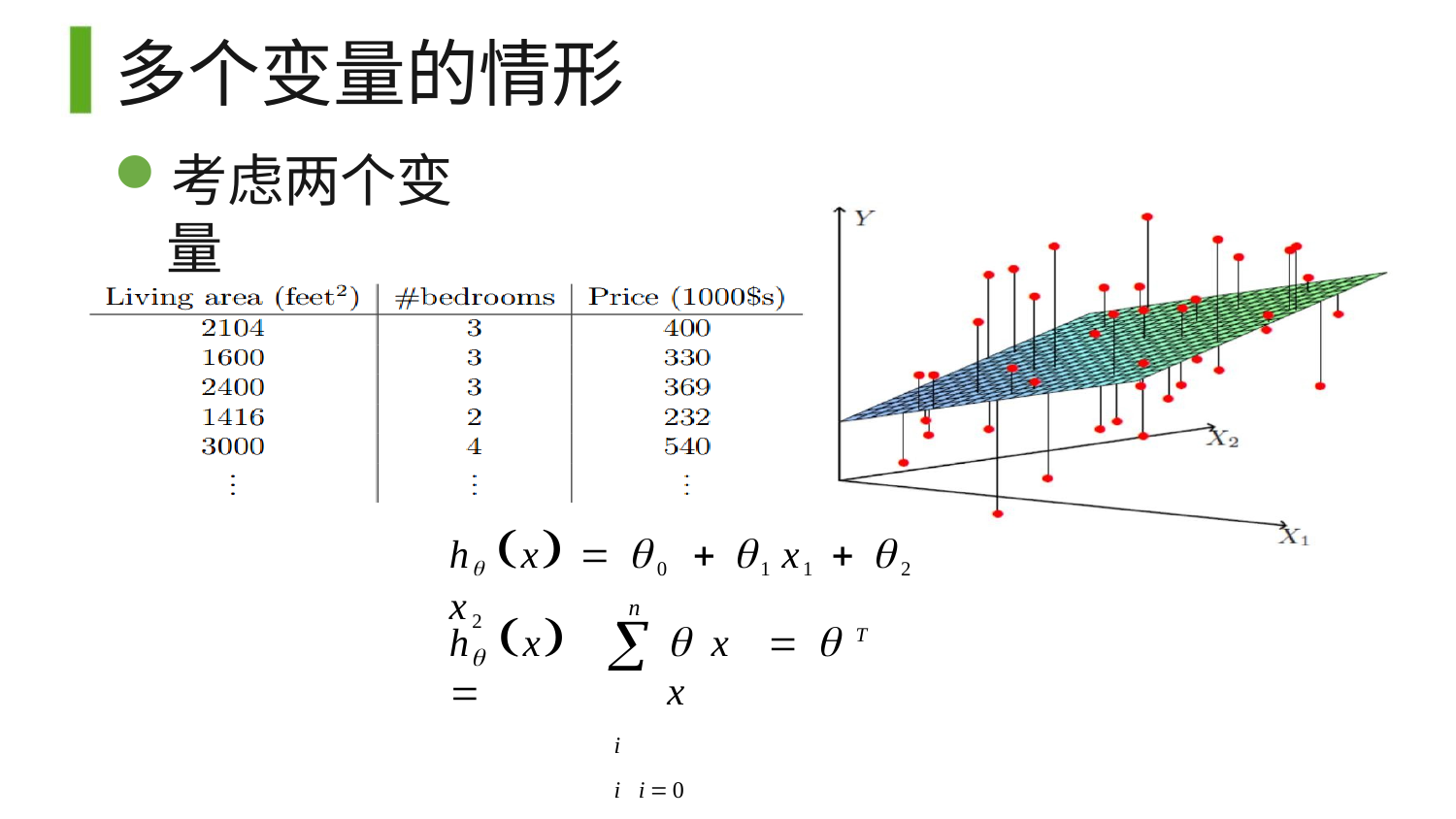

# 多个变量的情形
考虑两个变量

hθ (x) = θ0 + θ1 x1 + θ2 x2
n
h	(x) =
∑	i	i  i=0
θ x	= θ T x
θ